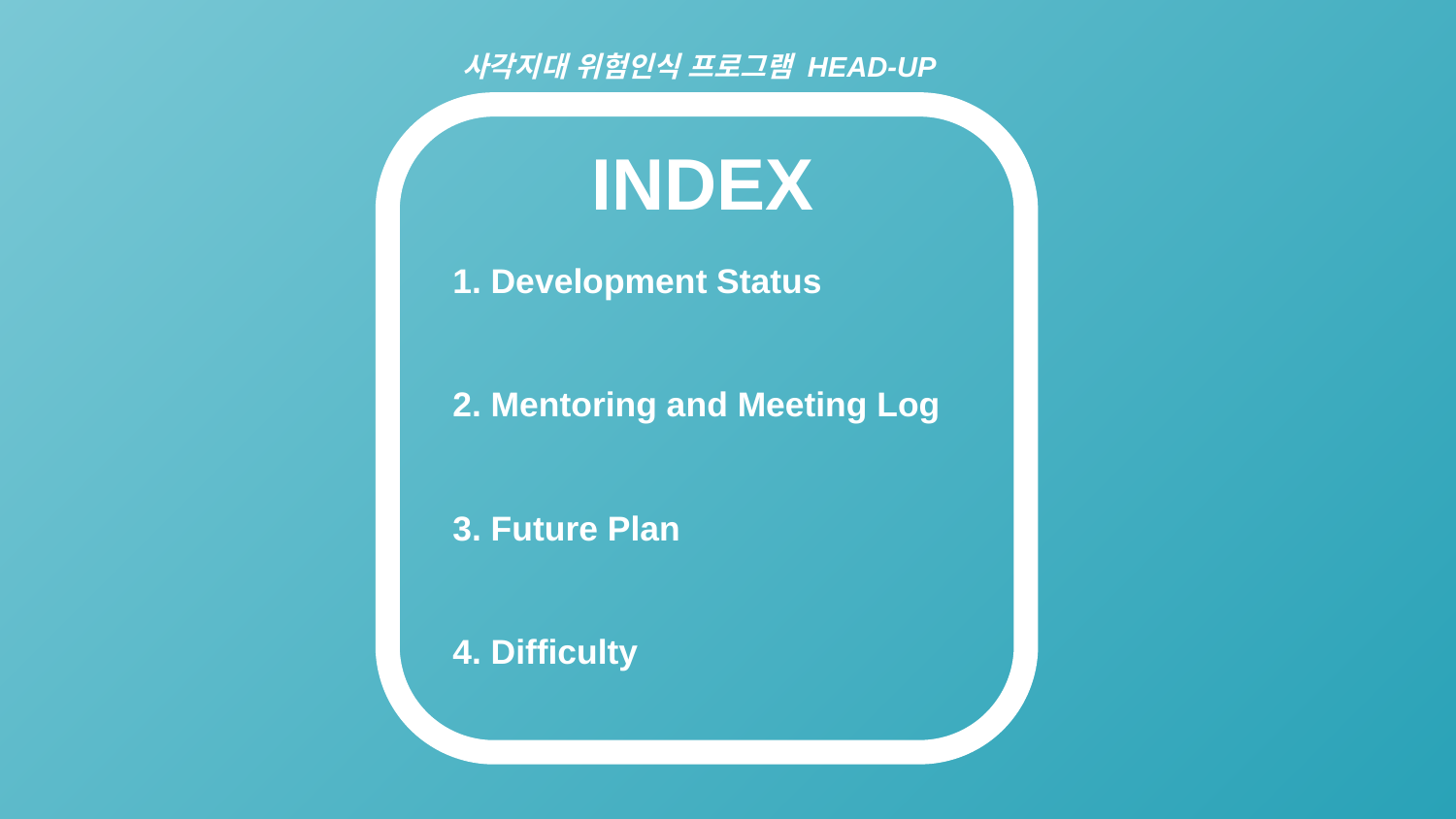

사각지대 위험인식 프로그램 HEAD-UP

   INDEX

1. Development Status

2. Mentoring and Meeting Log

3. Future Plan

4. Difficulty